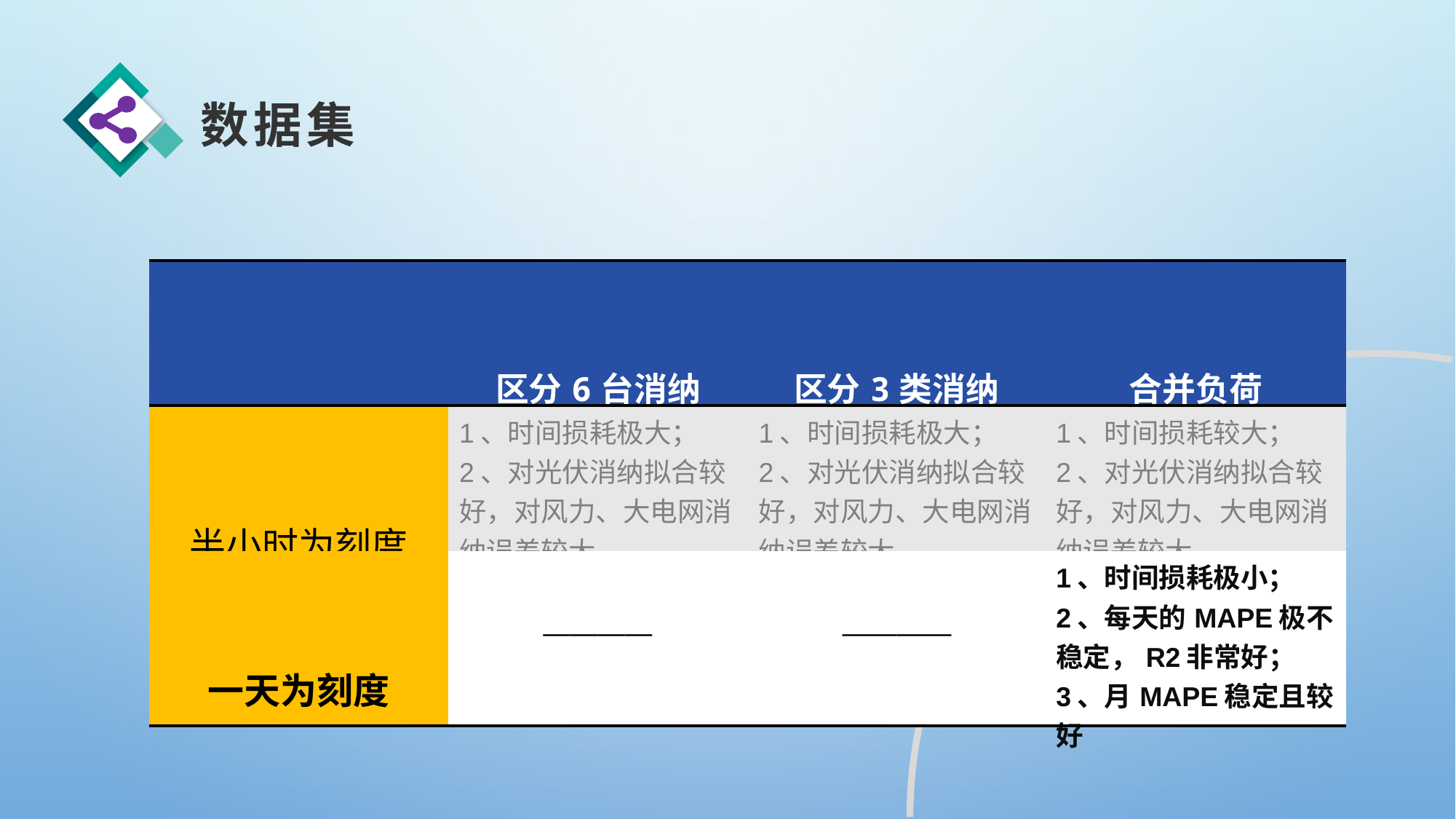

数据集

|  | 区分6台消纳 | 区分3类消纳 | 合并负荷 |
| --- | --- | --- | --- |
| 半小时为刻度 | 1、时间损耗极大； 2、对光伏消纳拟合较好，对风力、大电网消纳误差较大 | 1、时间损耗极大； 2、对光伏消纳拟合较好，对风力、大电网消纳误差较大 | 1、时间损耗较大； 2、对光伏消纳拟合较好，对风力、大电网消纳误差较大 |
| 一天为刻度 | ———— | ———— | 1、时间损耗极小； 2、每天的MAPE极不稳定，R2非常好； 3、月MAPE稳定且较好 |